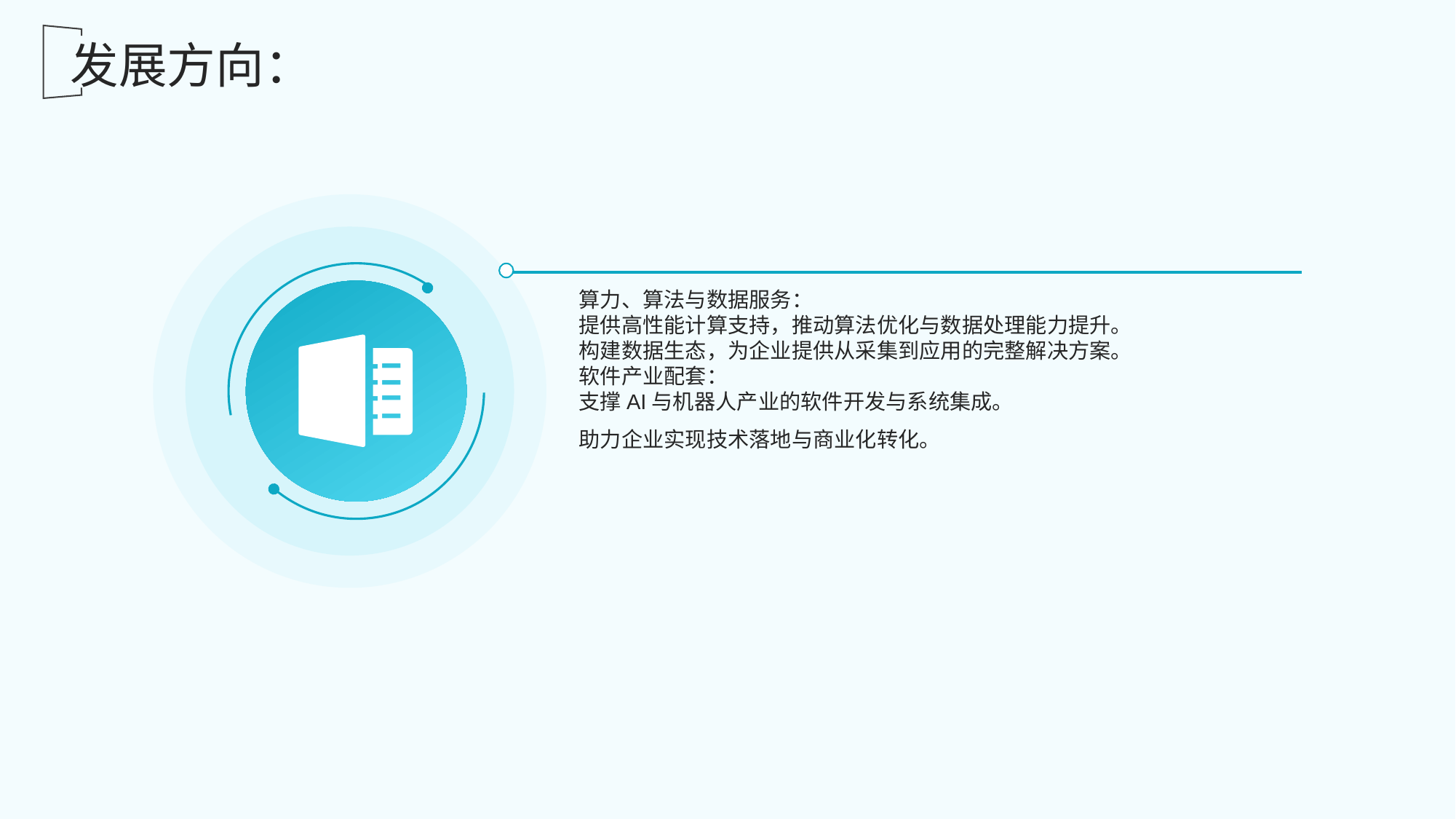

发展方向：

算力、算法与数据服务：
提供高性能计算支持，推动算法优化与数据处理能力提升。
构建数据生态，为企业提供从采集到应用的完整解决方案。
软件产业配套：
支撑AI与机器人产业的软件开发与系统集成。
助力企业实现技术落地与商业化转化。